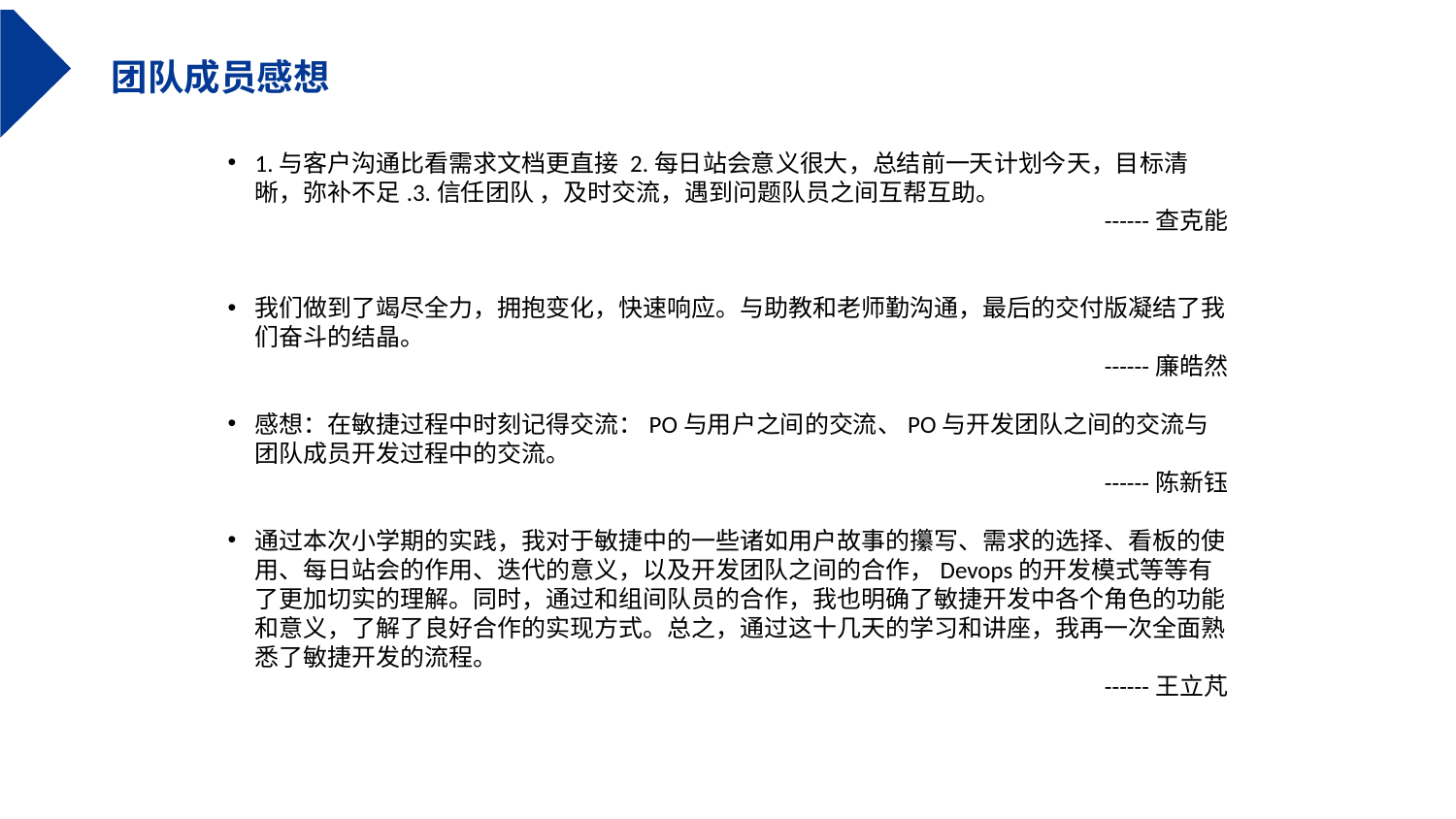

团队成员感想

1.与客户沟通比看需求文档更直接 2.每日站会意义很大，总结前一天计划今天，目标清晰，弥补不足.3.信任团队 ，及时交流，遇到问题队员之间互帮互助。
------查克能

我们做到了竭尽全力，拥抱变化，快速响应。与助教和老师勤沟通，最后的交付版凝结了我们奋斗的结晶。
------廉皓然

感想：在敏捷过程中时刻记得交流：PO与用户之间的交流、PO与开发团队之间的交流与团队成员开发过程中的交流。
------陈新钰

通过本次小学期的实践，我对于敏捷中的一些诸如用户故事的攥写、需求的选择、看板的使用、每日站会的作用、迭代的意义，以及开发团队之间的合作，Devops的开发模式等等有了更加切实的理解。同时，通过和组间队员的合作，我也明确了敏捷开发中各个角色的功能和意义，了解了良好合作的实现方式。总之，通过这十几天的学习和讲座，我再一次全面熟悉了敏捷开发的流程。
------王立芃